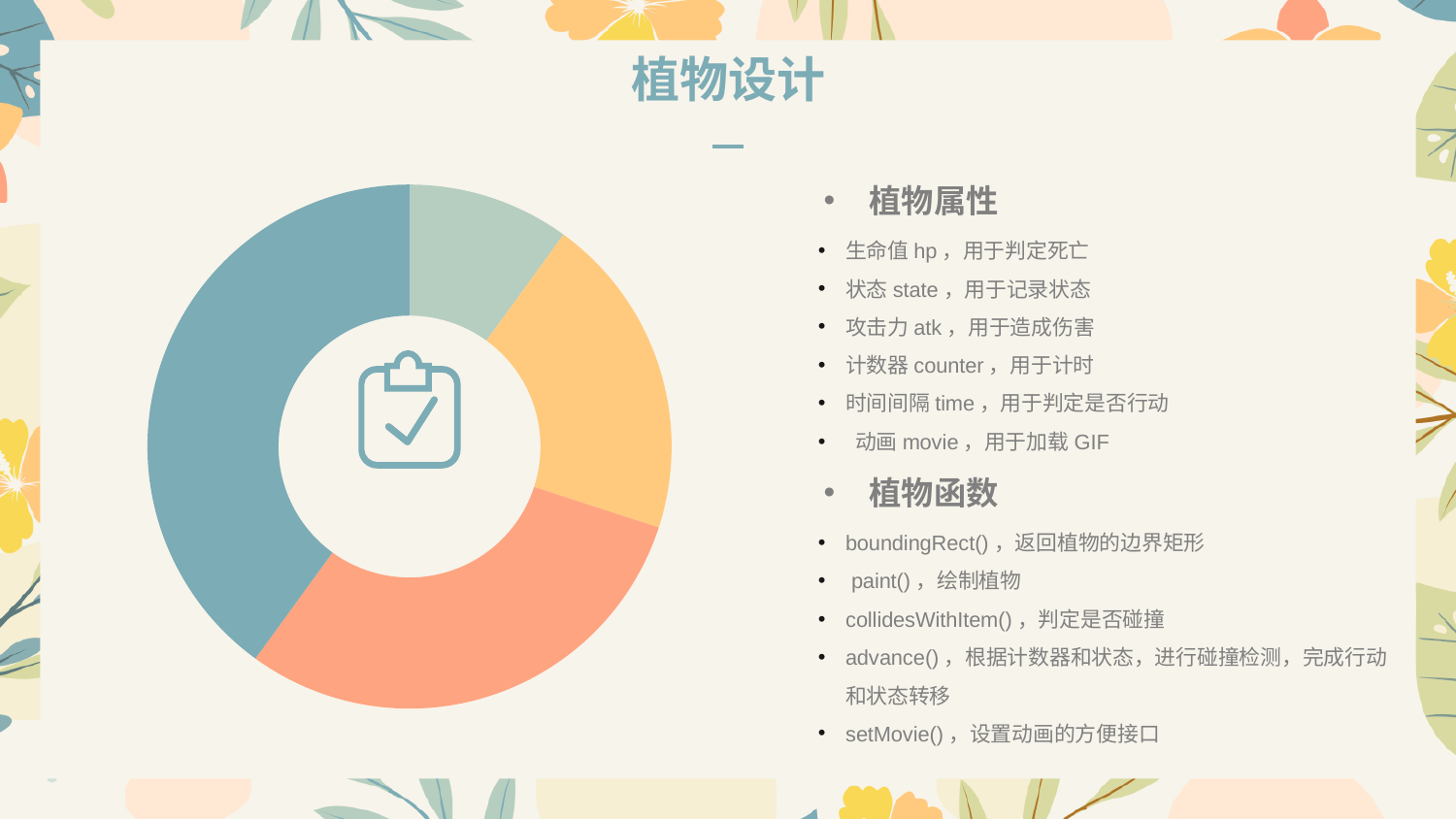

植物设计

### Chart

| Category | 销售额 |
|---|---|
| 第一季度 | 10.0 |
| 第二季度 | 20.0 |
| 第三季度 | 30.0 |
| 第四季度 | 40.0 |
植物属性
生命值hp，用于判定死亡
状态state，用于记录状态
攻击力atk，用于造成伤害
计数器counter，用于计时
时间间隔time，用于判定是否行动
 动画movie，用于加载GIF

植物函数
boundingRect()，返回植物的边界矩形
 paint()，绘制植物
collidesWithItem()，判定是否碰撞
advance()，根据计数器和状态，进行碰撞检测，完成行动和状态转移
setMovie()，设置动画的方便接口